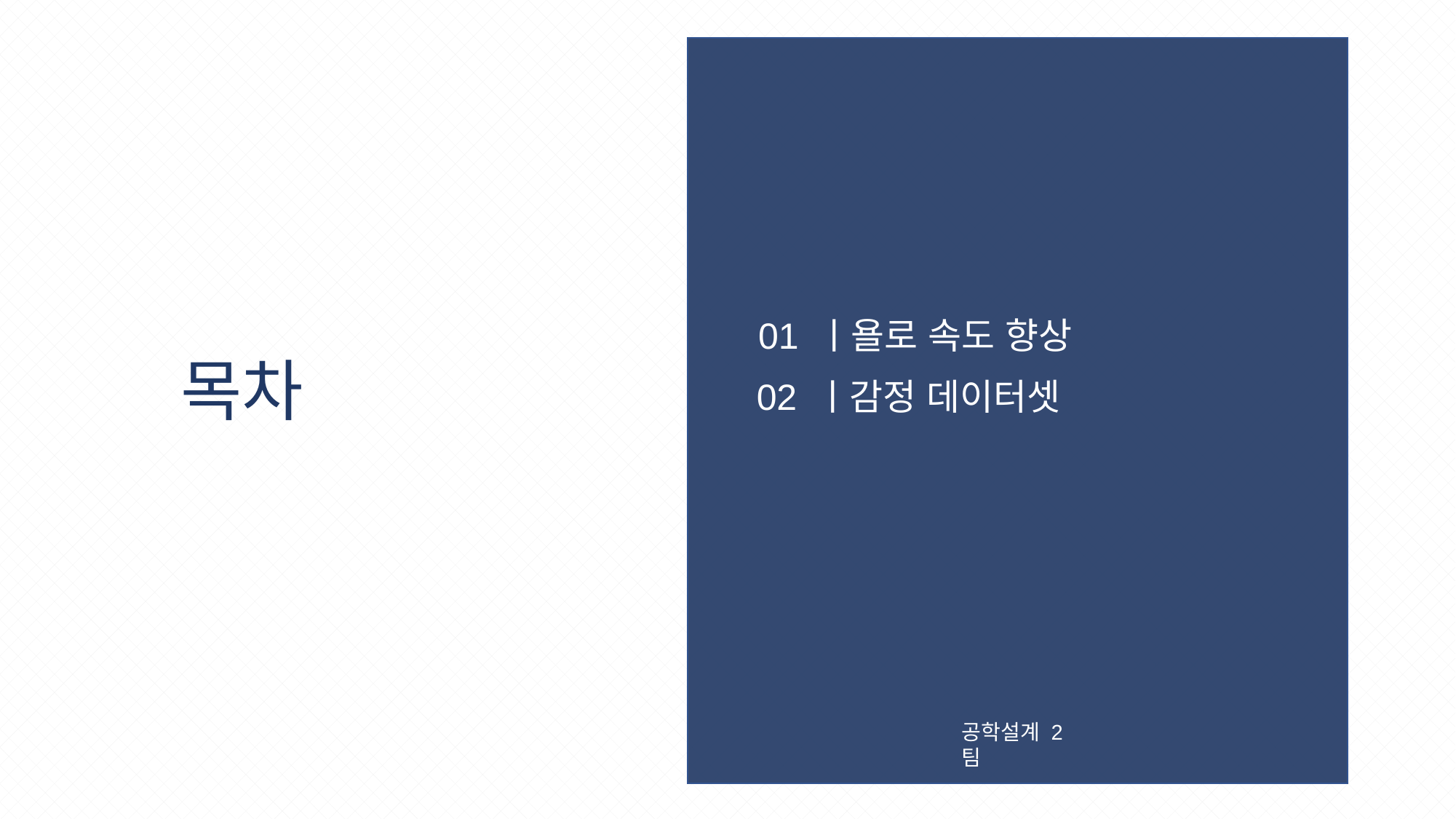

01 ㅣ욜로 속도 향상
02 ㅣ감정 데이터셋
목차
공학설계 2팀